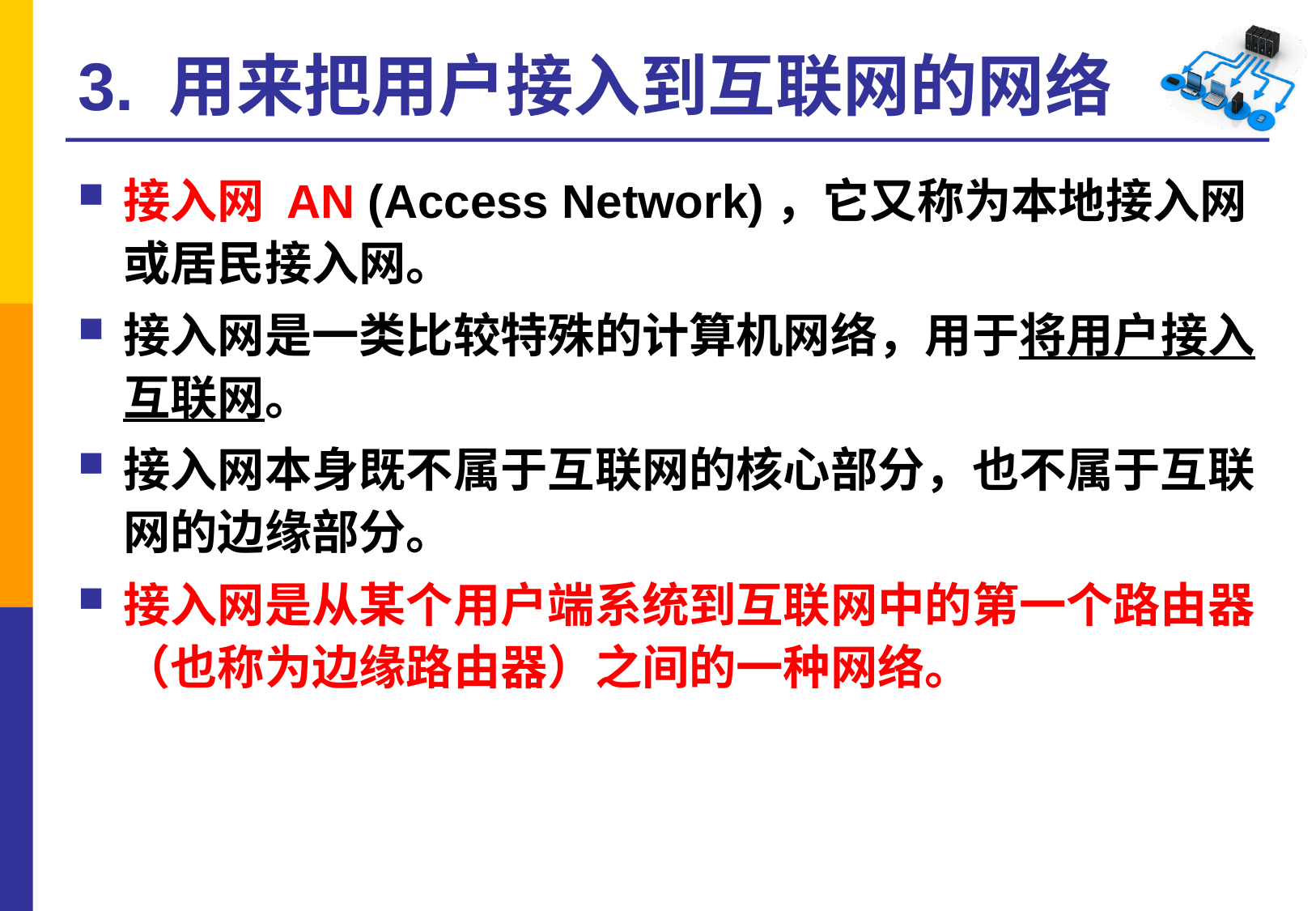

# 3. 用来把用户接入到互联网的网络
接入网 AN (Access Network)，它又称为本地接入网或居民接入网。
接入网是一类比较特殊的计算机网络，用于将用户接入互联网。
接入网本身既不属于互联网的核心部分，也不属于互联网的边缘部分。
接入网是从某个用户端系统到互联网中的第一个路由器（也称为边缘路由器）之间的一种网络。